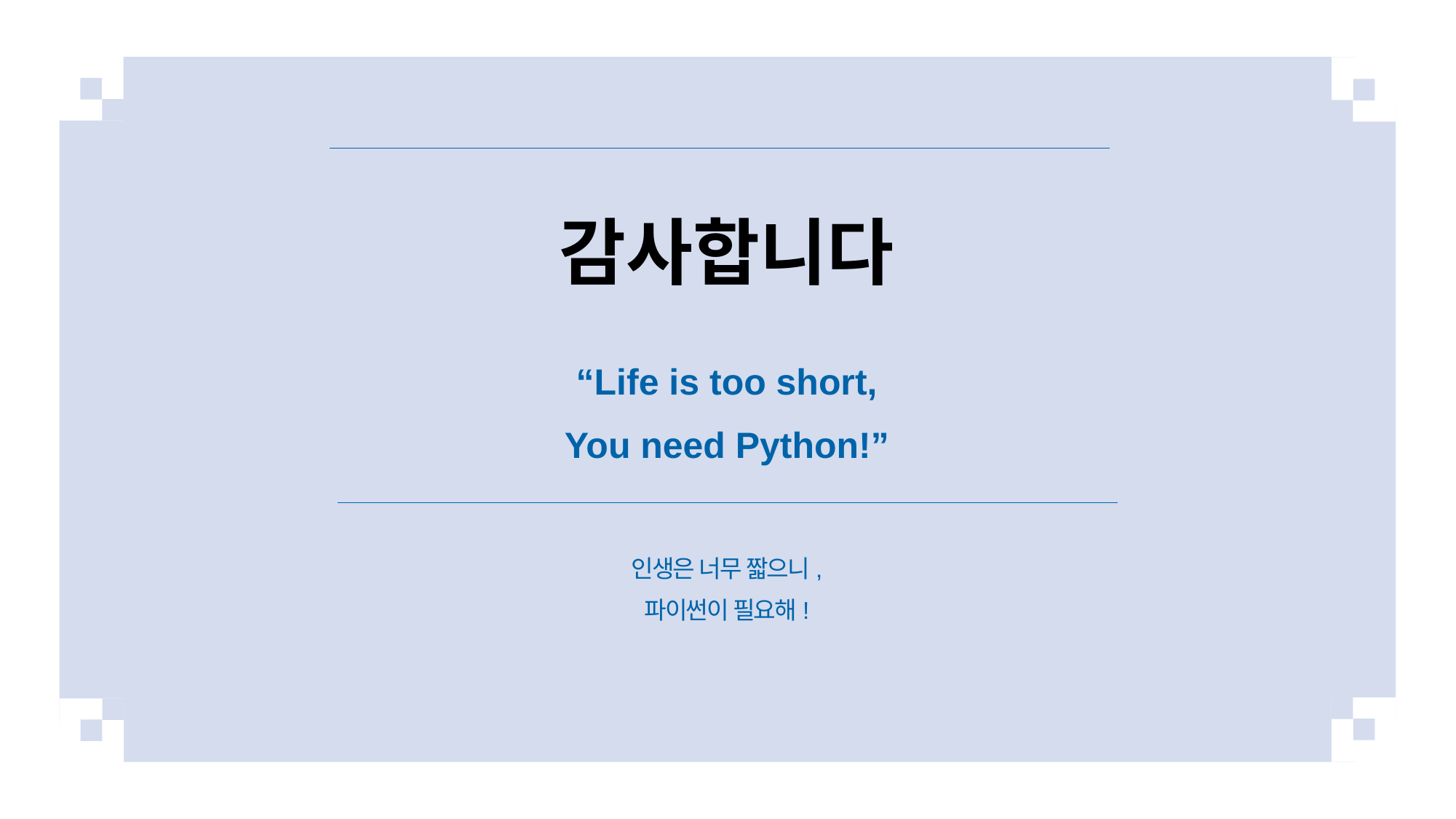

감사합니다

“Life is too short,
You need Python!”
인생은 너무 짧으니,
파이썬이 필요해!